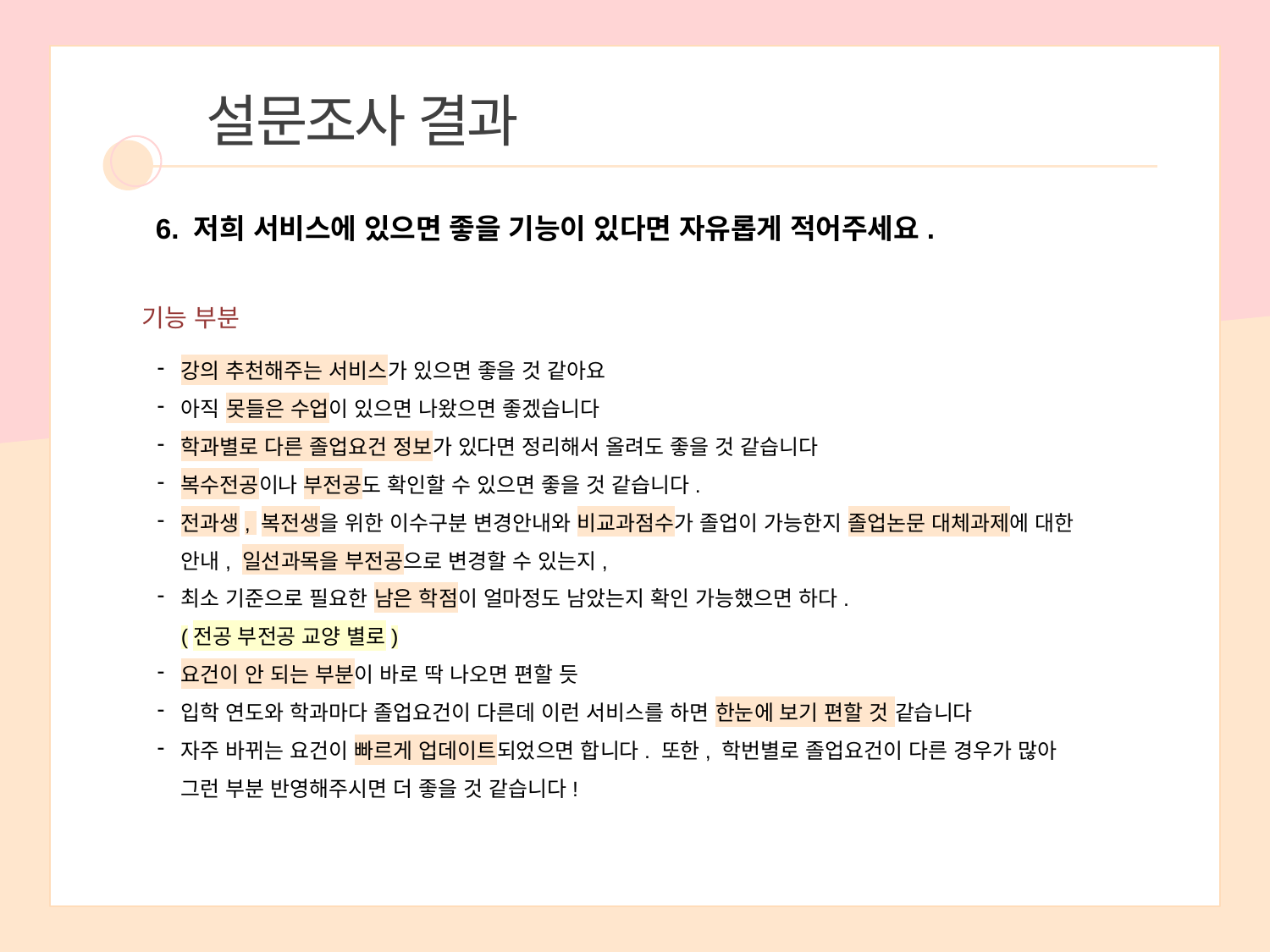

설문조사 결과
6. 저희 서비스에 있으면 좋을 기능이 있다면 자유롭게 적어주세요.
기능 부분
강의 추천해주는 서비스가 있으면 좋을 것 같아요
아직 못들은 수업이 있으면 나왔으면 좋겠습니다
학과별로 다른 졸업요건 정보가 있다면 정리해서 올려도 좋을 것 같습니다
복수전공이나 부전공도 확인할 수 있으면 좋을 것 같습니다.
전과생, 복전생을 위한 이수구분 변경안내와 비교과점수가 졸업이 가능한지 졸업논문 대체과제에 대한 안내, 일선과목을 부전공으로 변경할 수 있는지,
최소 기준으로 필요한 남은 학점이 얼마정도 남았는지 확인 가능했으면 하다.
    (전공 부전공 교양 별로)
요건이 안 되는 부분이 바로 딱 나오면 편할 듯
입학 연도와 학과마다 졸업요건이 다른데 이런 서비스를 하면 한눈에 보기 편할 것 같습니다
자주 바뀌는 요건이 빠르게 업데이트되었으면 합니다. 또한, 학번별로 졸업요건이 다른 경우가 많아 그런 부분 반영해주시면 더 좋을 것 같습니다!